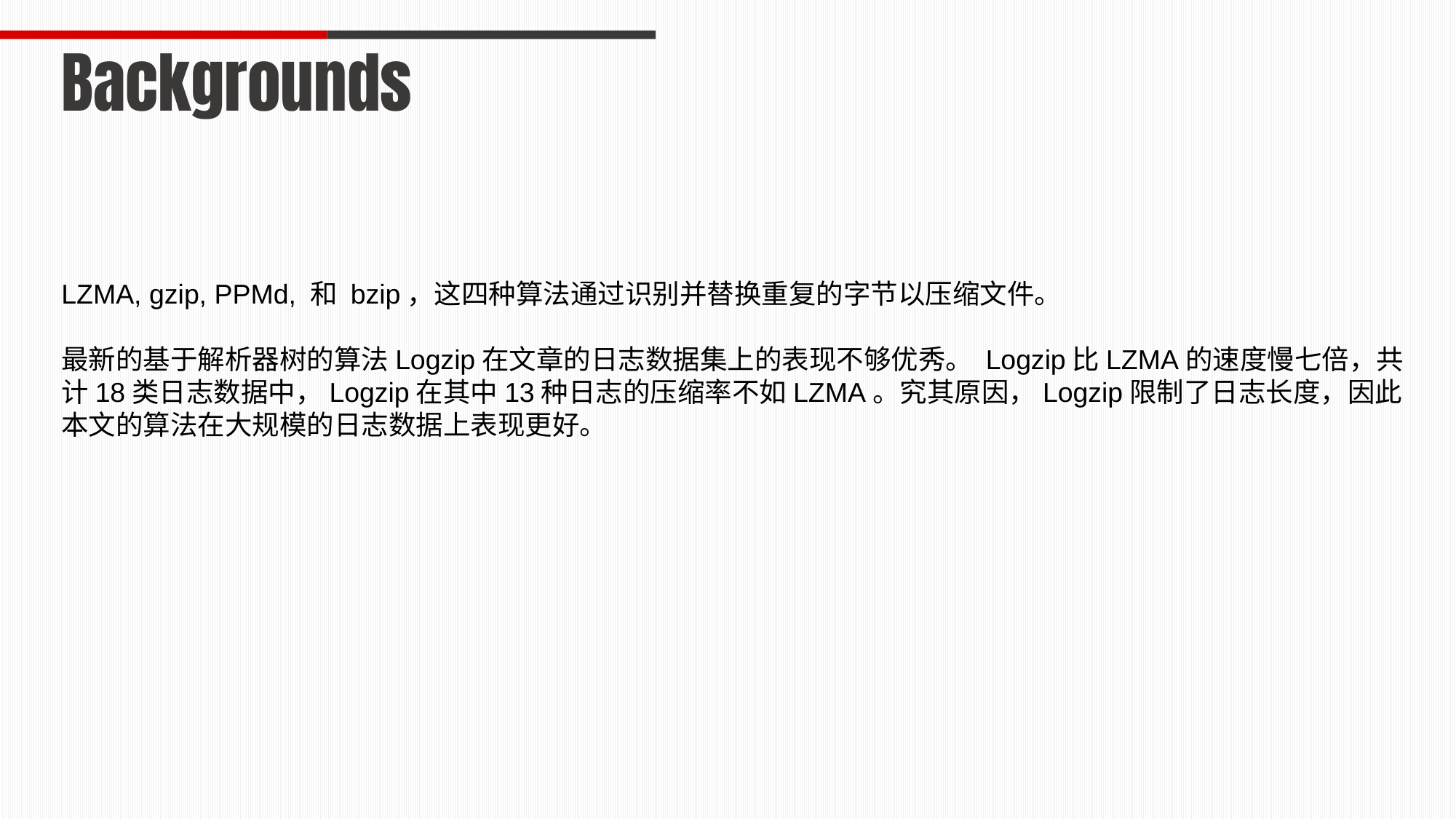

Backgrounds
LZMA, gzip, PPMd, 和 bzip，这四种算法通过识别并替换重复的字节以压缩文件。

最新的基于解析器树的算法Logzip在文章的日志数据集上的表现不够优秀。 Logzip比LZMA的速度慢七倍，共计18类日志数据中，Logzip在其中13种日志的压缩率不如LZMA。究其原因，Logzip限制了日志长度，因此本文的算法在大规模的日志数据上表现更好。